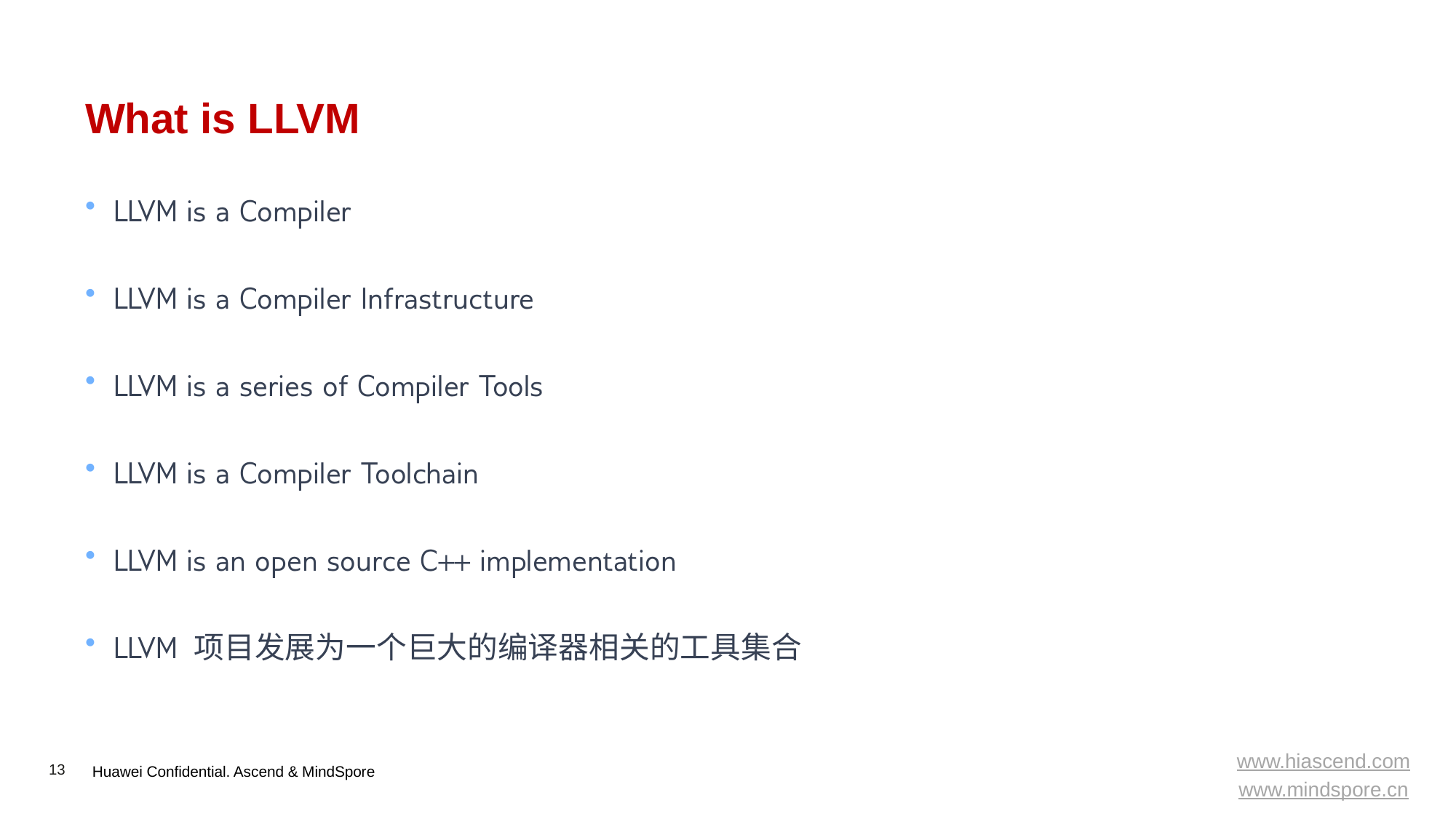

# What is LLVM
LLVM is a Compiler

LLVM is a Compiler Infrastructure

LLVM is a series of Compiler Tools

LLVM is a Compiler Toolchain

LLVM is an open source C++ implementation

LLVM 项目发展为一个巨大的编译器相关的工具集合